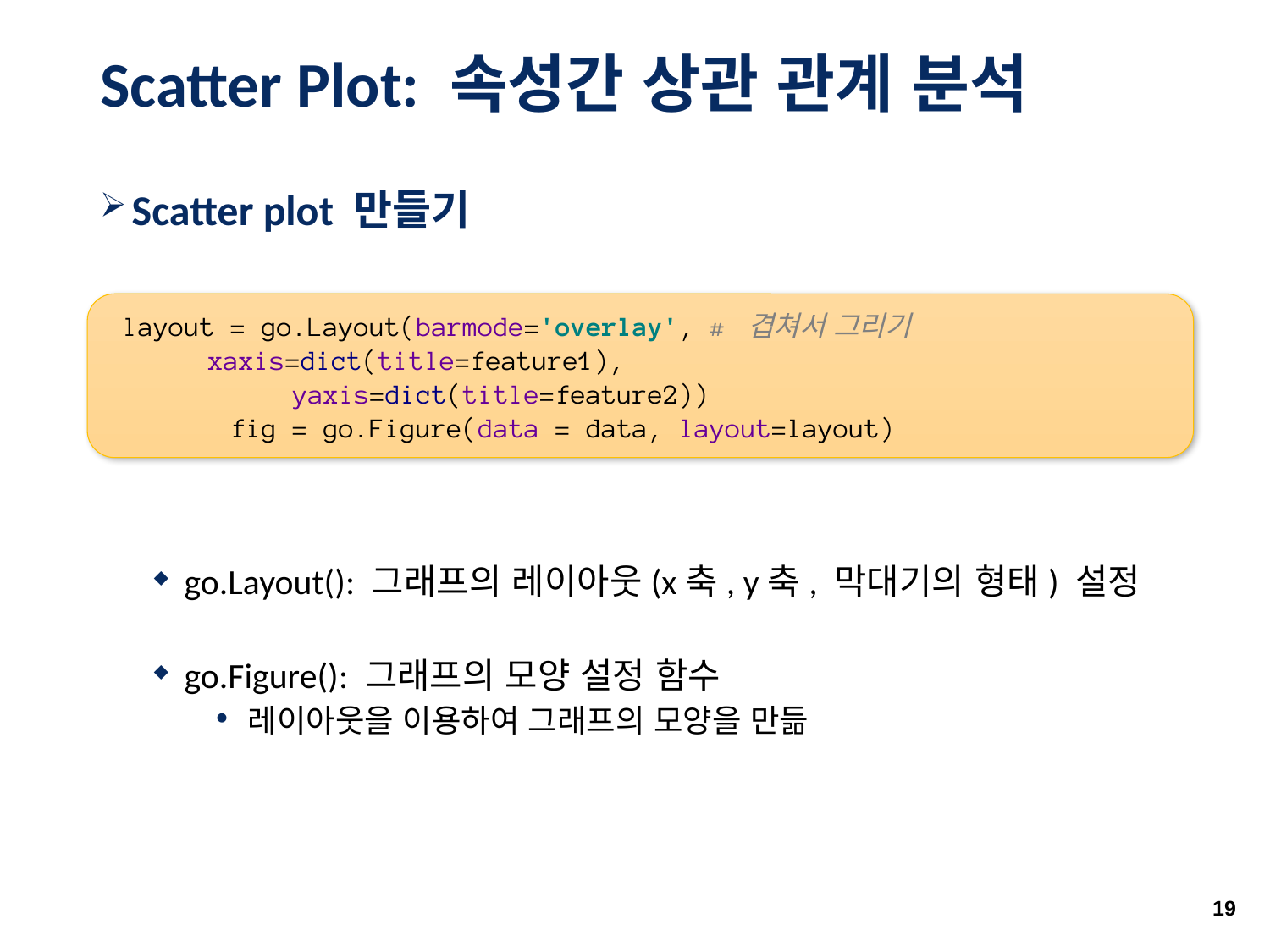

# Scatter Plot: 속성간 상관 관계 분석
Scatter plot 만들기

 layout = go.Layout(barmode='overlay', # 겹쳐서 그리기
            xaxis=dict(title=feature1),
            yaxis=dict(title=feature2))
        fig = go.Figure(data = data, layout=layout)
go.Layout(): 그래프의 레이아웃(x축, y축, 막대기의 형태) 설정

go.Figure(): 그래프의 모양 설정 함수
레이아웃을 이용하여 그래프의 모양을 만듦

19